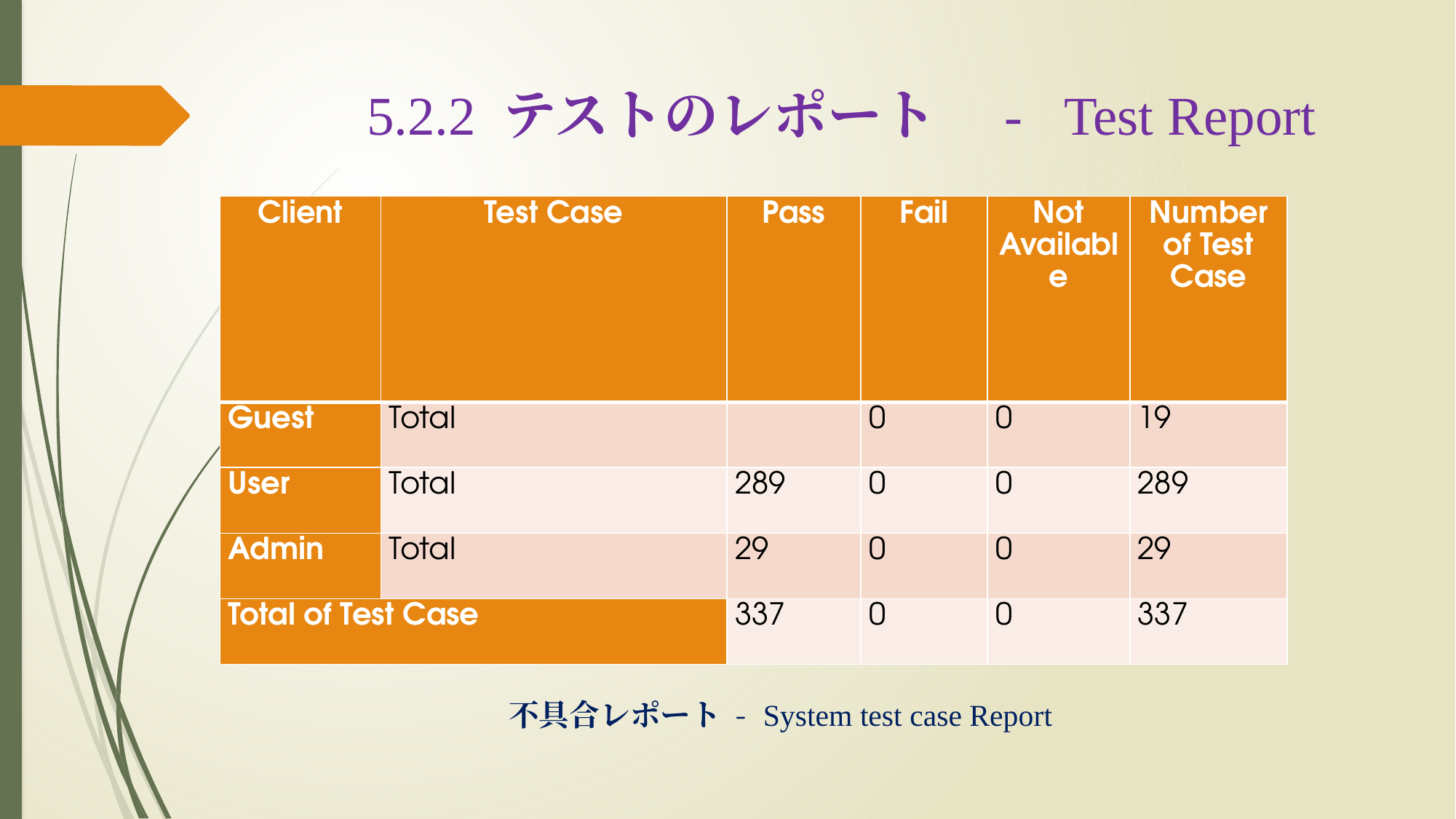

# 5.2.2 テストのレポート　-   Test Report
| Client | Test Case | Pass | Fail | Not Available | Number of Test Case |
| --- | --- | --- | --- | --- | --- |
| Guest | Total |  | 0 | 0 | 19 |
| User | Total | 289 | 0 | 0 | 289 |
| Admin | Total | 29 | 0 | 0 | 29 |
| Total of Test Case |  | 337 | 0 | 0 | 337 |
不具合レポート -  System test case Report